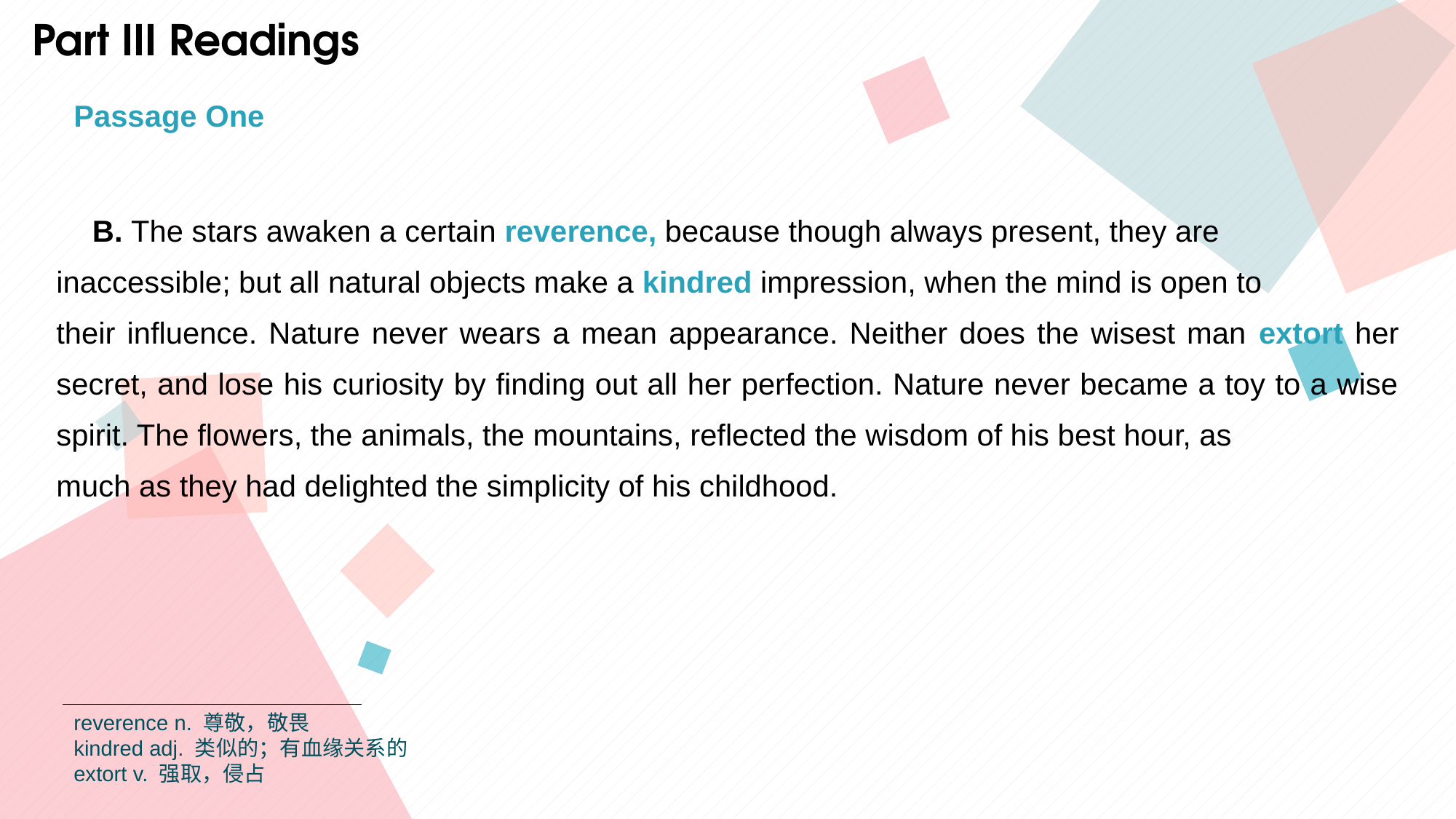

Part III Readings
Passage One

      B. The stars awaken a certain reverence, because though always present, they are
inaccessible; but all natural objects make a kindred impression, when the mind is open to
their influence. Nature never wears a mean appearance. Neither does the wisest man extort her secret, and lose his curiosity by finding out all her perfection. Nature never became a toy to a wise spirit. The flowers, the animals, the mountains, reflected the wisdom of his best hour, as
much as they had delighted the simplicity of his childhood.

reverence n. 尊敬，敬畏
kindred adj. 类似的；有血缘关系的
extort v. 强取，侵占